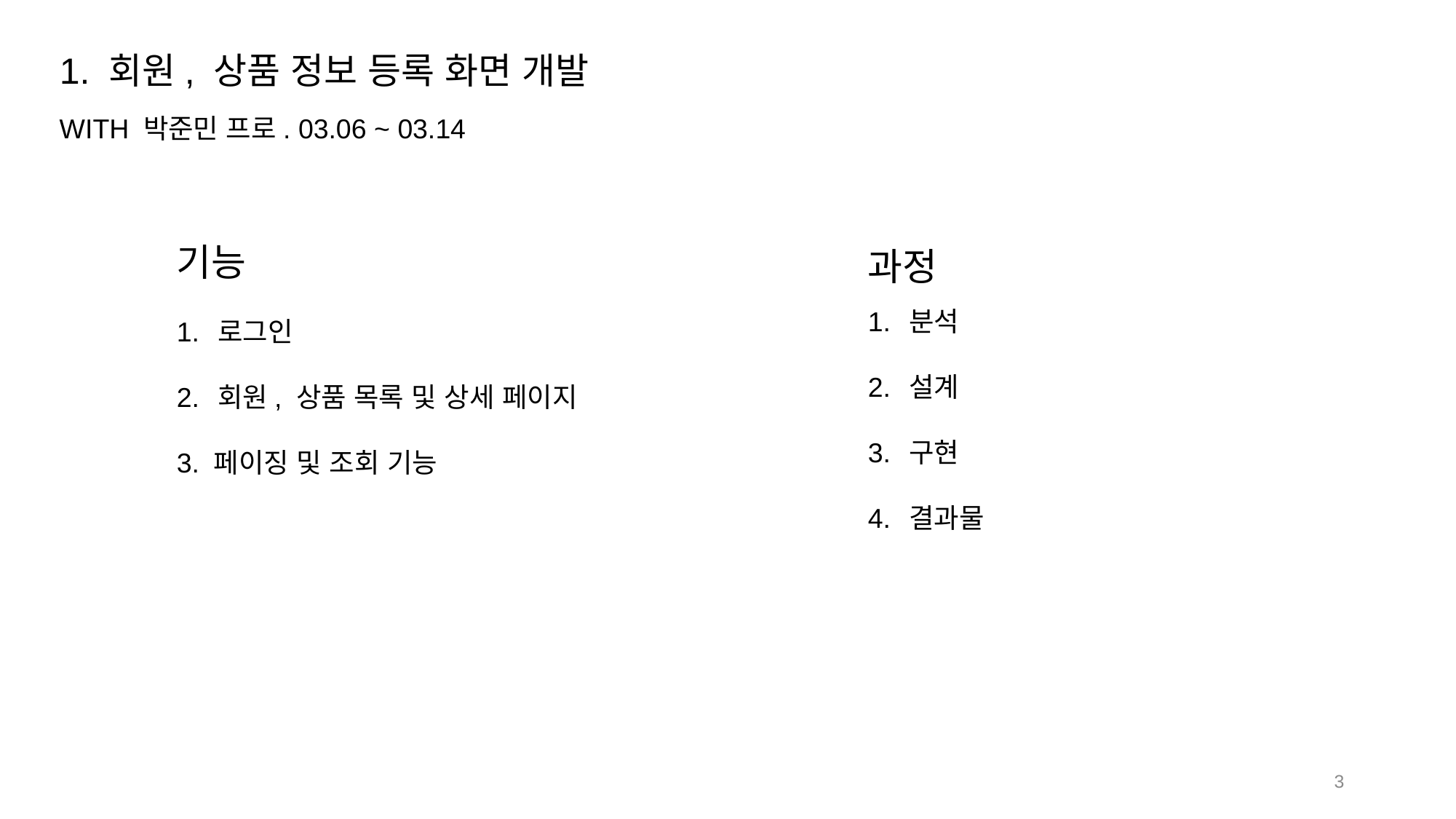

1. 회원, 상품 정보 등록 화면 개발

WITH 박준민 프로. 03.06 ~ 03.14
기능
로그인

회원, 상품 목록 및 상세 페이지

3. 페이징 및 조회 기능

분석

설계

구현

결과물
과정
3